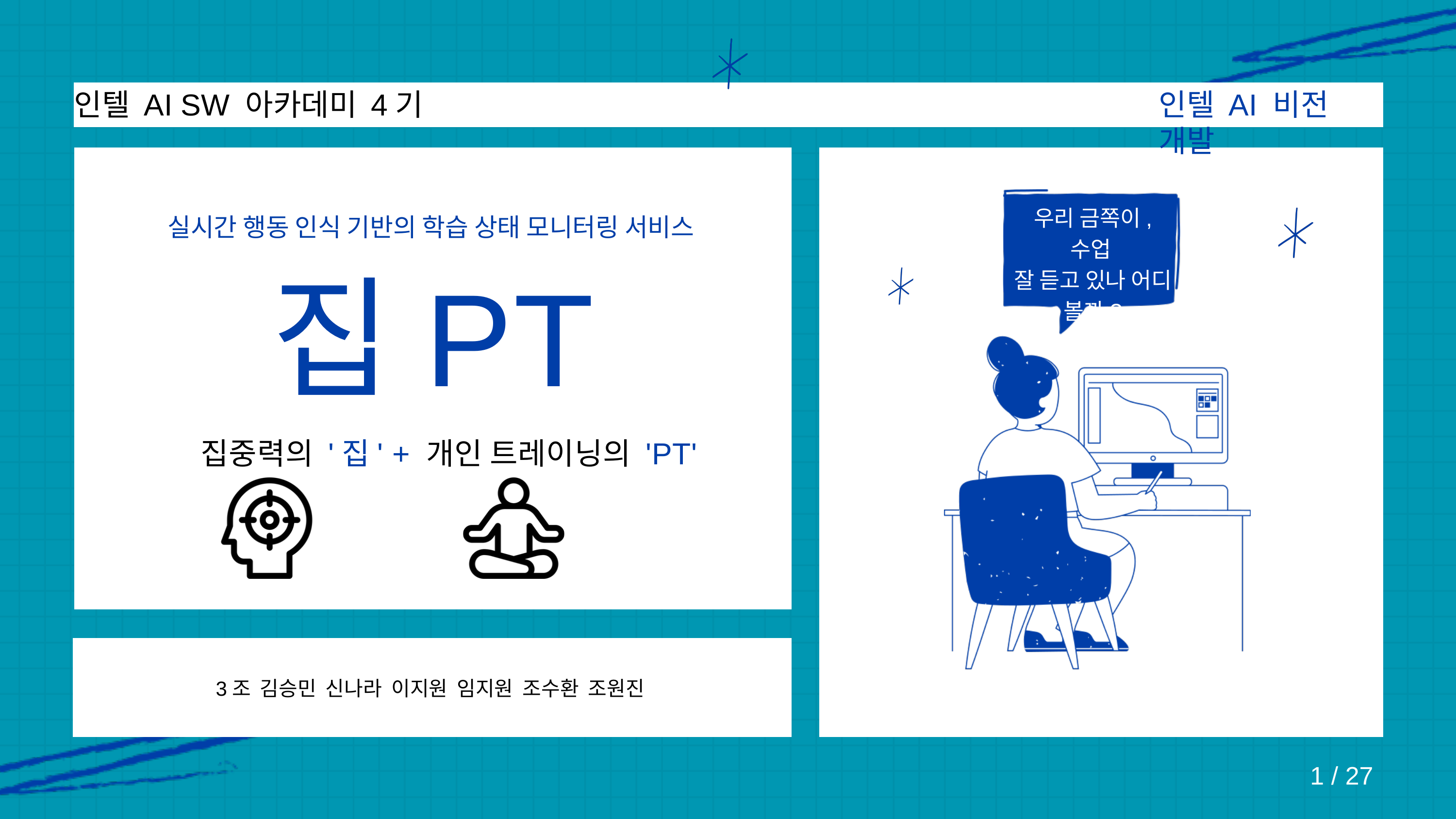

인텔 AI SW 아카데미 4기
인텔 AI 비전 개발

우리 금쪽이, 수업
잘 듣고 있나 어디 볼까?

실시간 행동 인식 기반의 학습 상태 모니터링 서비스
집PT

집중력의 '집' + 개인 트레이닝의 'PT'

3조  김승민  신나라  이지원  임지원  조수환  조원진

1 / 27